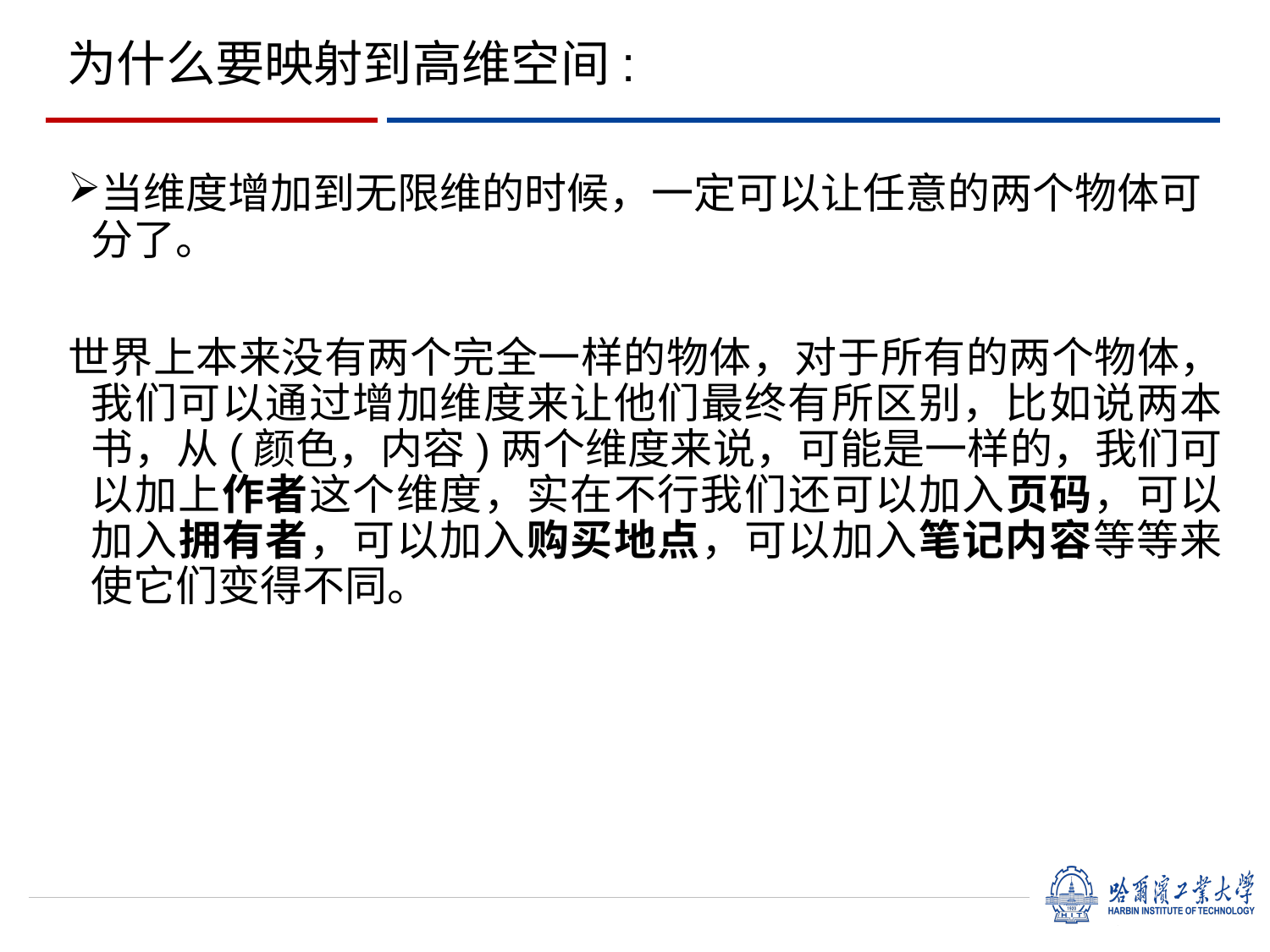

为什么要映射到高维空间:
当维度增加到无限维的时候，一定可以让任意的两个物体可分了。

世界上本来没有两个完全一样的物体，对于所有的两个物体，我们可以通过增加维度来让他们最终有所区别，比如说两本书，从(颜色，内容)两个维度来说，可能是一样的，我们可以加上作者这个维度，实在不行我们还可以加入页码，可以加入拥有者，可以加入购买地点，可以加入笔记内容等等来使它们变得不同。